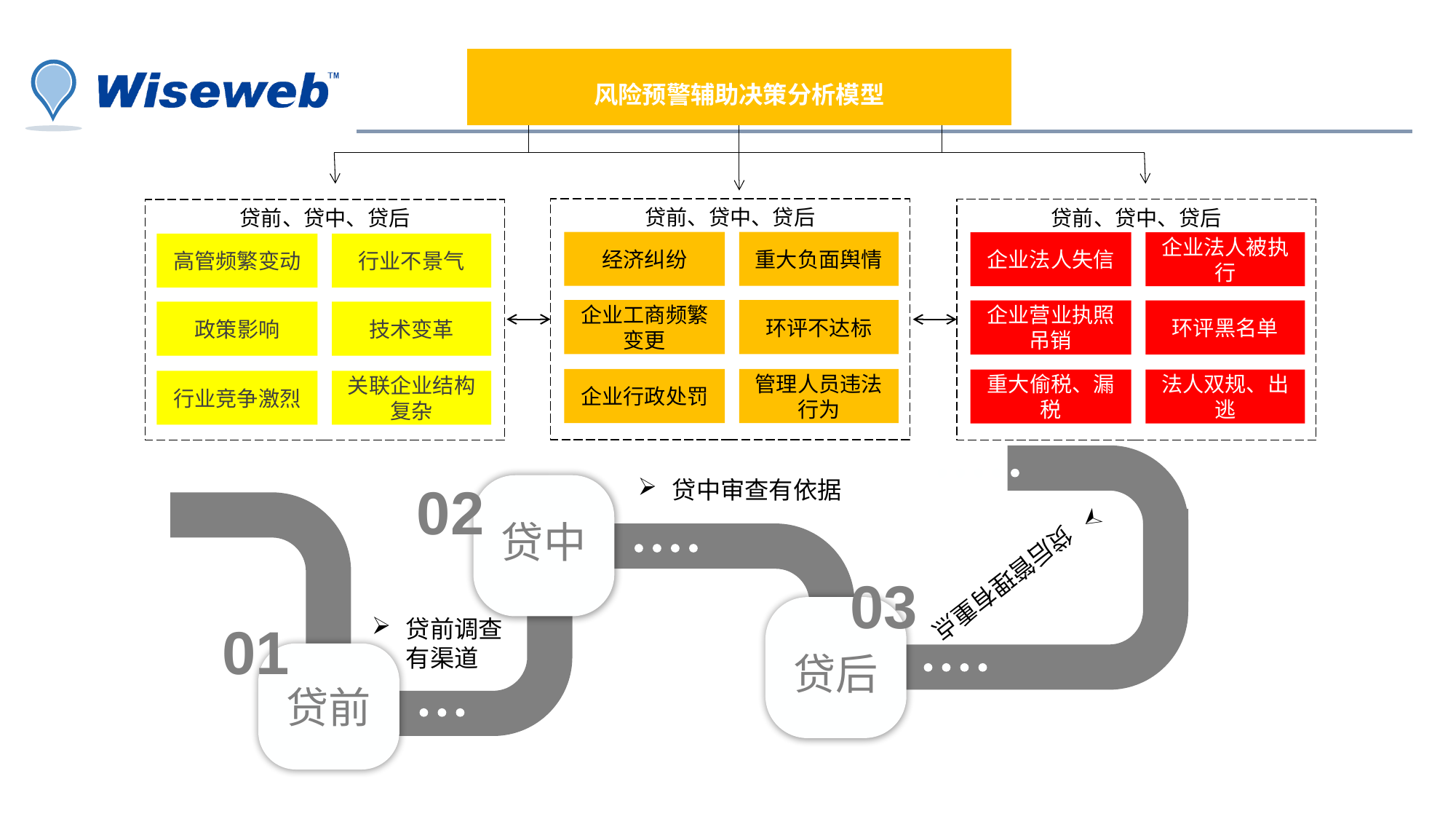

风险预警辅助决策分析模型
贷前、贷中、贷后
贷前、贷中、贷后
贷前、贷中、贷后
经济纠纷
重大负面舆情
企业法人失信
企业法人被执行
高管频繁变动
行业不景气
企业工商频繁变更
环评不达标
企业营业执照吊销
环评黑名单
政策影响
技术变革
企业行政处罚
管理人员违法行为
重大偷税、漏税
法人双规、出逃
行业竞争激烈
关联企业结构复杂

贷后管理有重点

02
贷中审查有依据

贷中

03

01
贷前调查有渠道
贷后

贷前